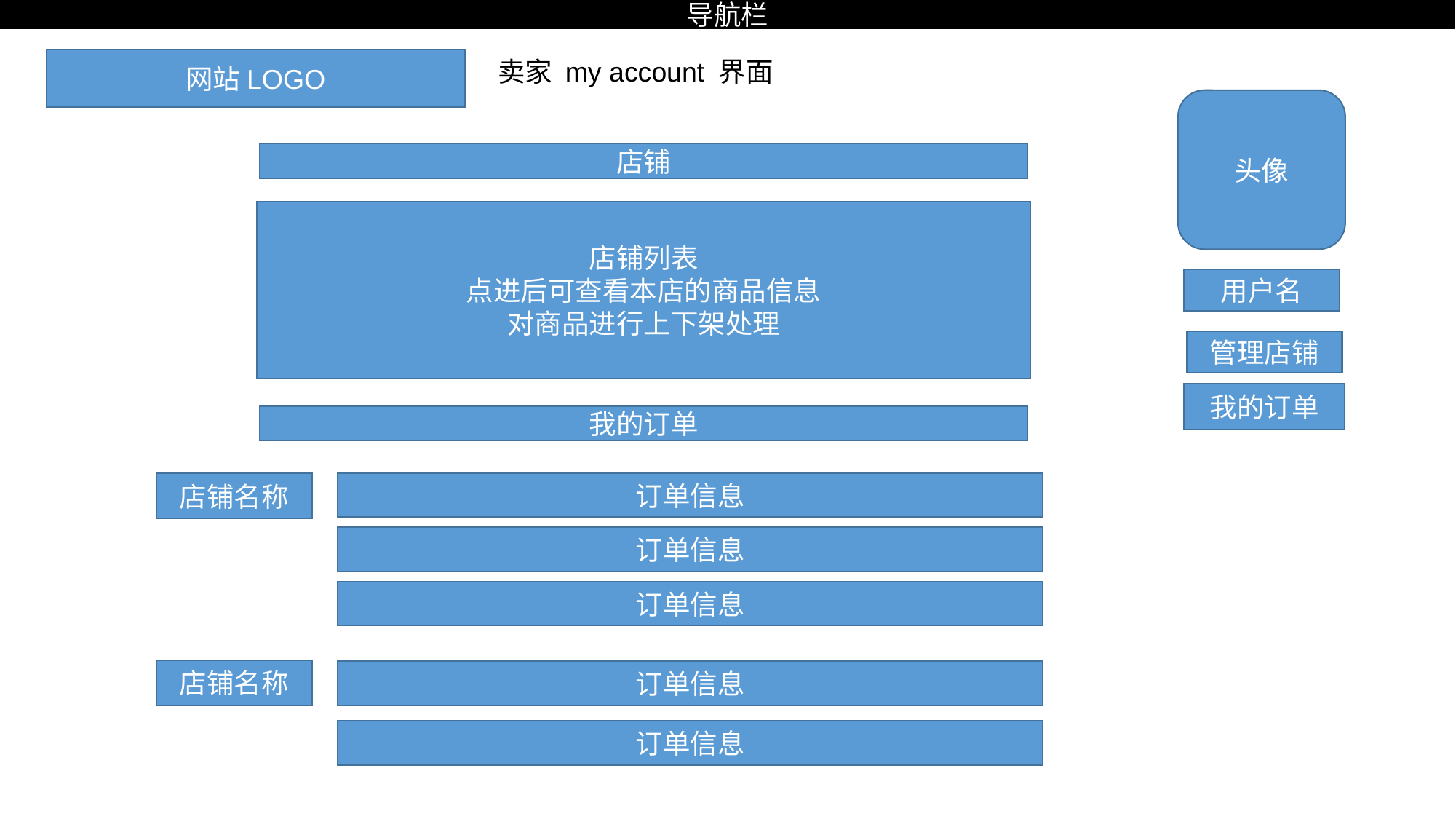

导航栏
网站LOGO
卖家 my account 界面
头像
店铺
店铺列表
点进后可查看本店的商品信息
对商品进行上下架处理
用户名
管理店铺
我的订单
我的订单
店铺名称
订单信息
订单信息
订单信息
店铺名称
订单信息
订单信息